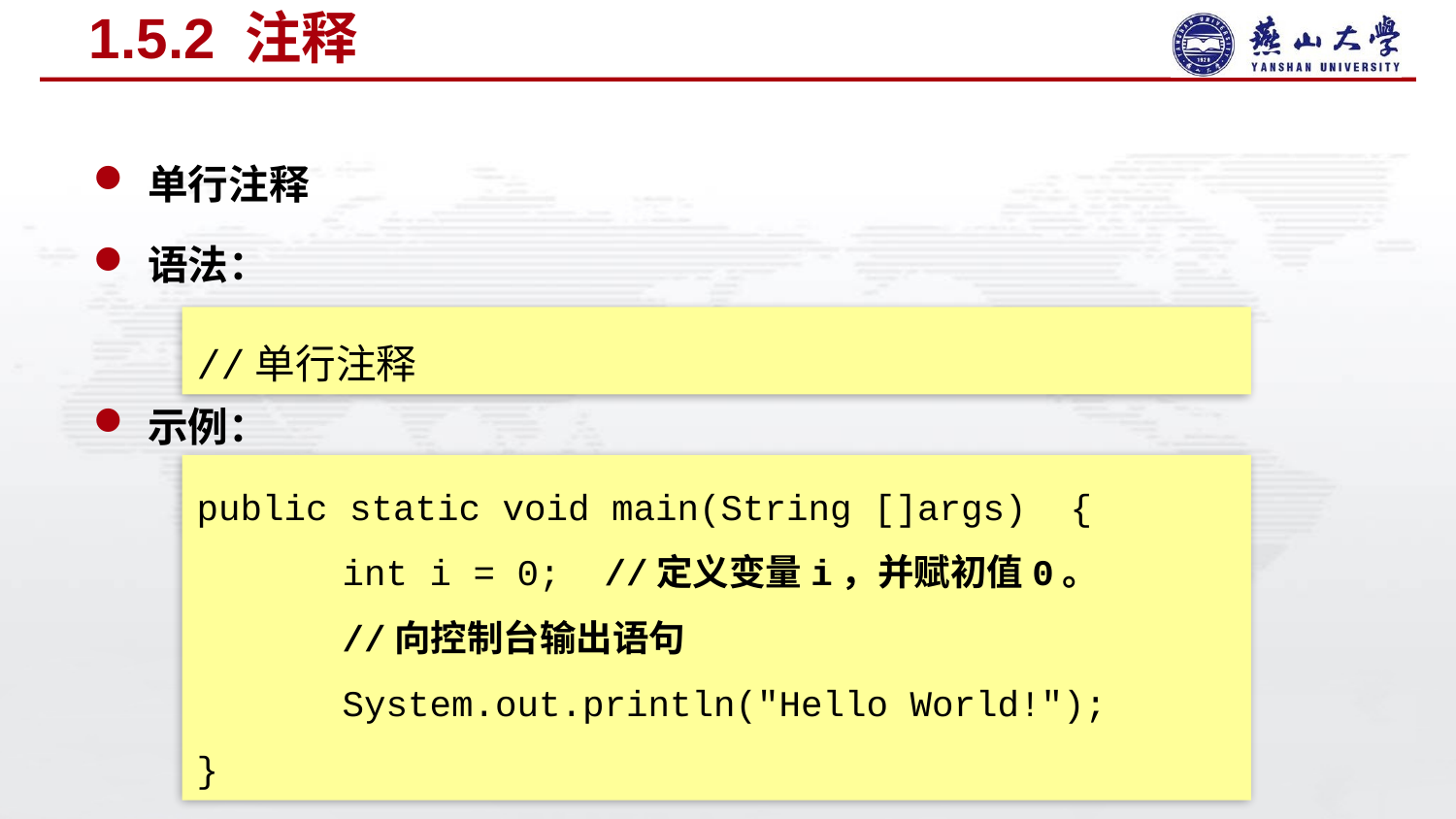

# 1.5.2 注释
单行注释
语法：

示例：

//单行注释
public static void main(String []args)	{
	int i = 0;  //定义变量i，并赋初值0。
	//向控制台输出语句
	System.out.println("Hello World!");
}